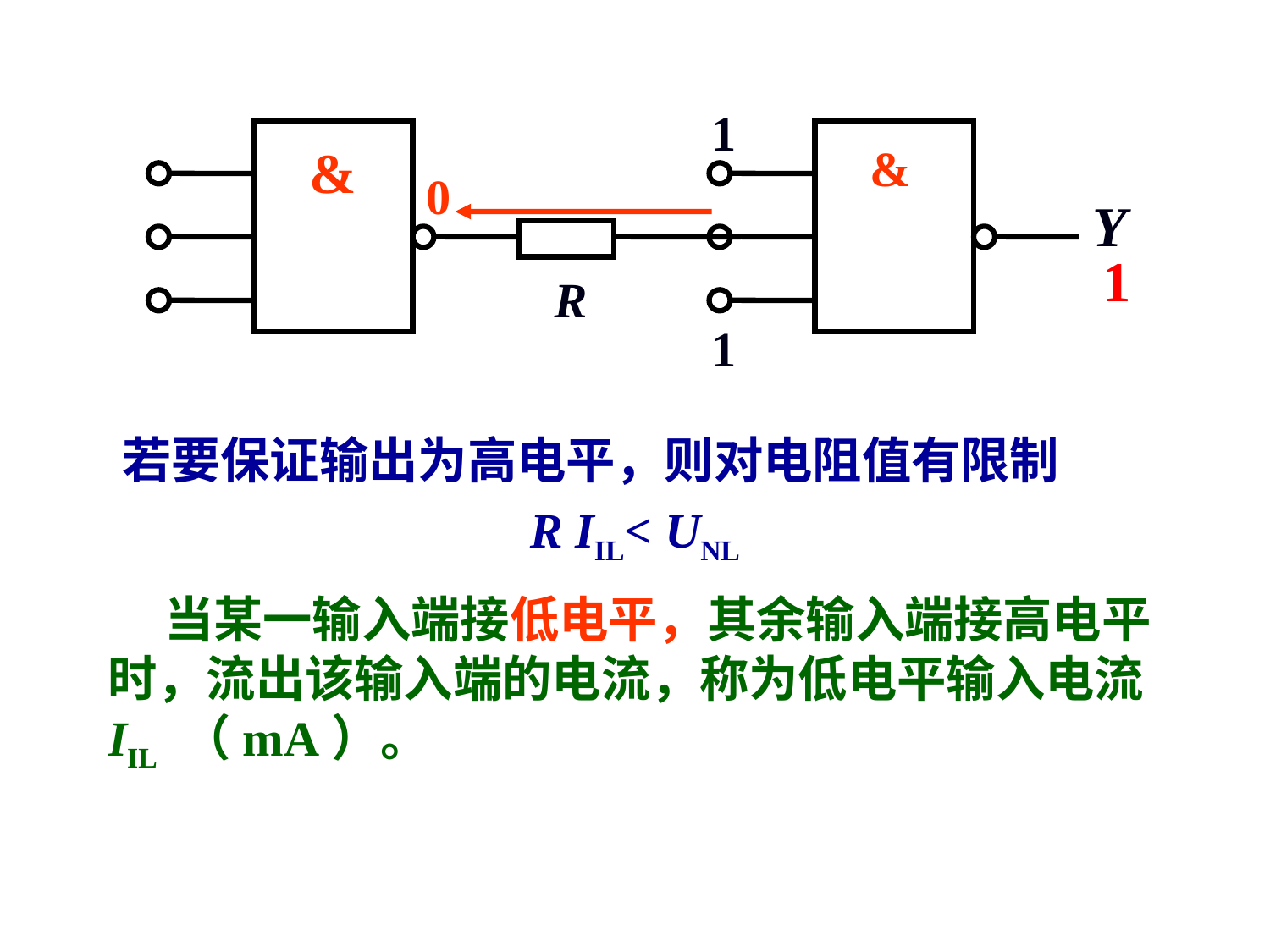

1

&
&

Y

1
R

1
0

    若要保证输出为高电平，则对电阻值有限制
R IIL< UNL
    当某一输入端接低电平，其余输入端接高电平时，流出该输入端的电流，称为低电平输入电流 IIL （mA）。